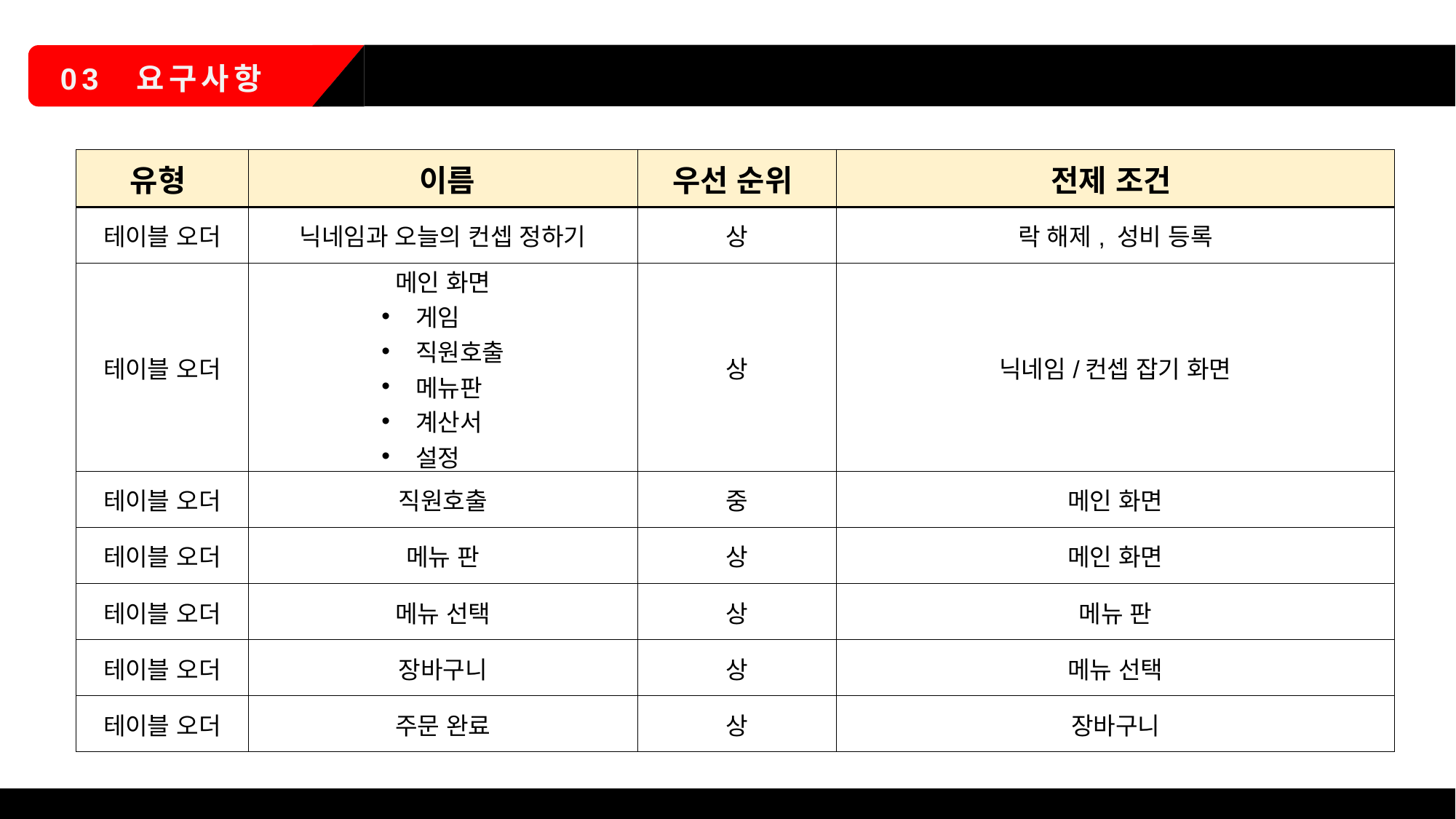

테이블 오더
03  요구사항
| 유형 | 이름 | 우선 순위 | 전제 조건 |
| --- | --- | --- | --- |
| 테이블 오더 | 닉네임과 오늘의 컨셉 정하기 | 상 | 락 해제, 성비 등록 |
| 테이블 오더 | 메인 화면 게임아아 직원호출 메뉴판아 계산서아 설정아아 | 상 | 닉네임/컨셉 잡기 화면 |
| 테이블 오더 | 직원호출 | 중 | 메인 화면 |
| 테이블 오더 | 메뉴 판 | 상 | 메인 화면 |
| 테이블 오더 | 메뉴 선택 | 상 | 메뉴 판 |
| 테이블 오더 | 장바구니 | 상 | 메뉴 선택 |
| 테이블 오더 | 주문 완료 | 상 | 장바구니 |